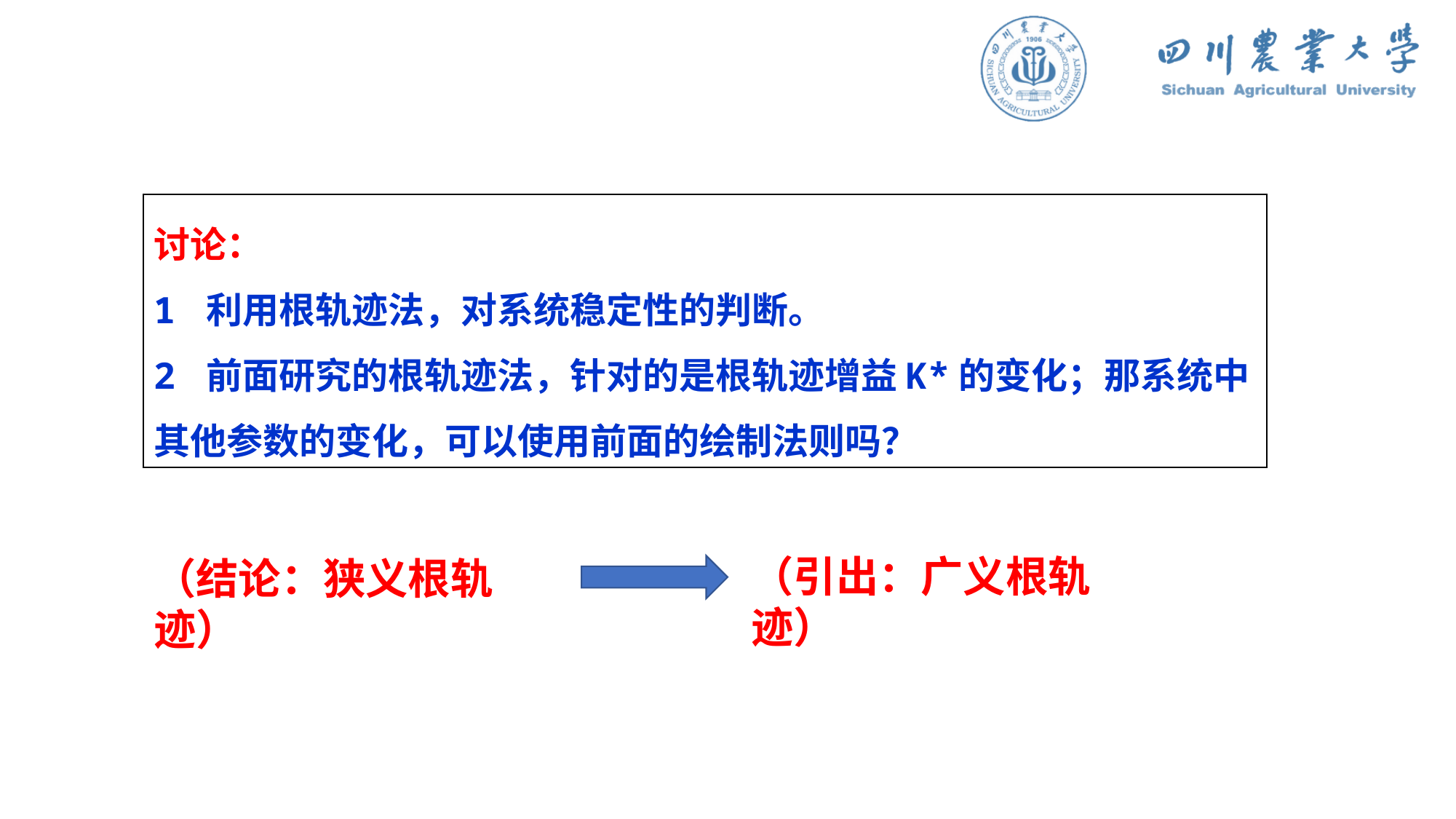

讨论：
1 利用根轨迹法，对系统稳定性的判断。
2 前面研究的根轨迹法，针对的是根轨迹增益K*的变化；那系统中其他参数的变化，可以使用前面的绘制法则吗？
（引出：广义根轨迹）
（结论：狭义根轨迹）